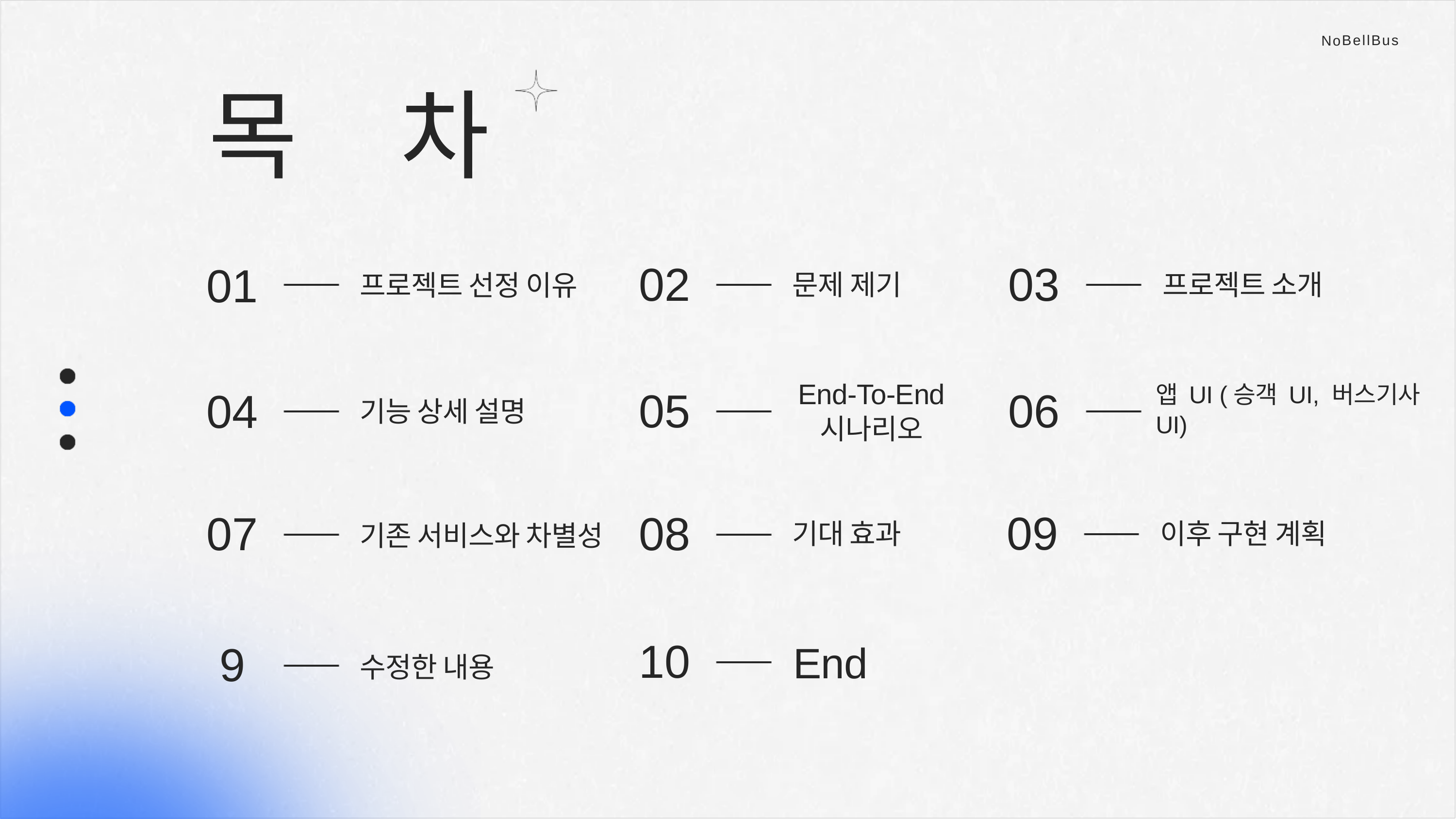

NoBellBus

차

목

02

03

01

문제 제기

프로젝트 소개

프로젝트 선정 이유

End-To-End 시나리오

앱 UI (승객 UI, 버스기사 UI)

05

06

04

기능 상세 설명

09

07

08

기대 효과

이후 구현 계획

기존 서비스와 차별성

10

End

9

수정한 내용